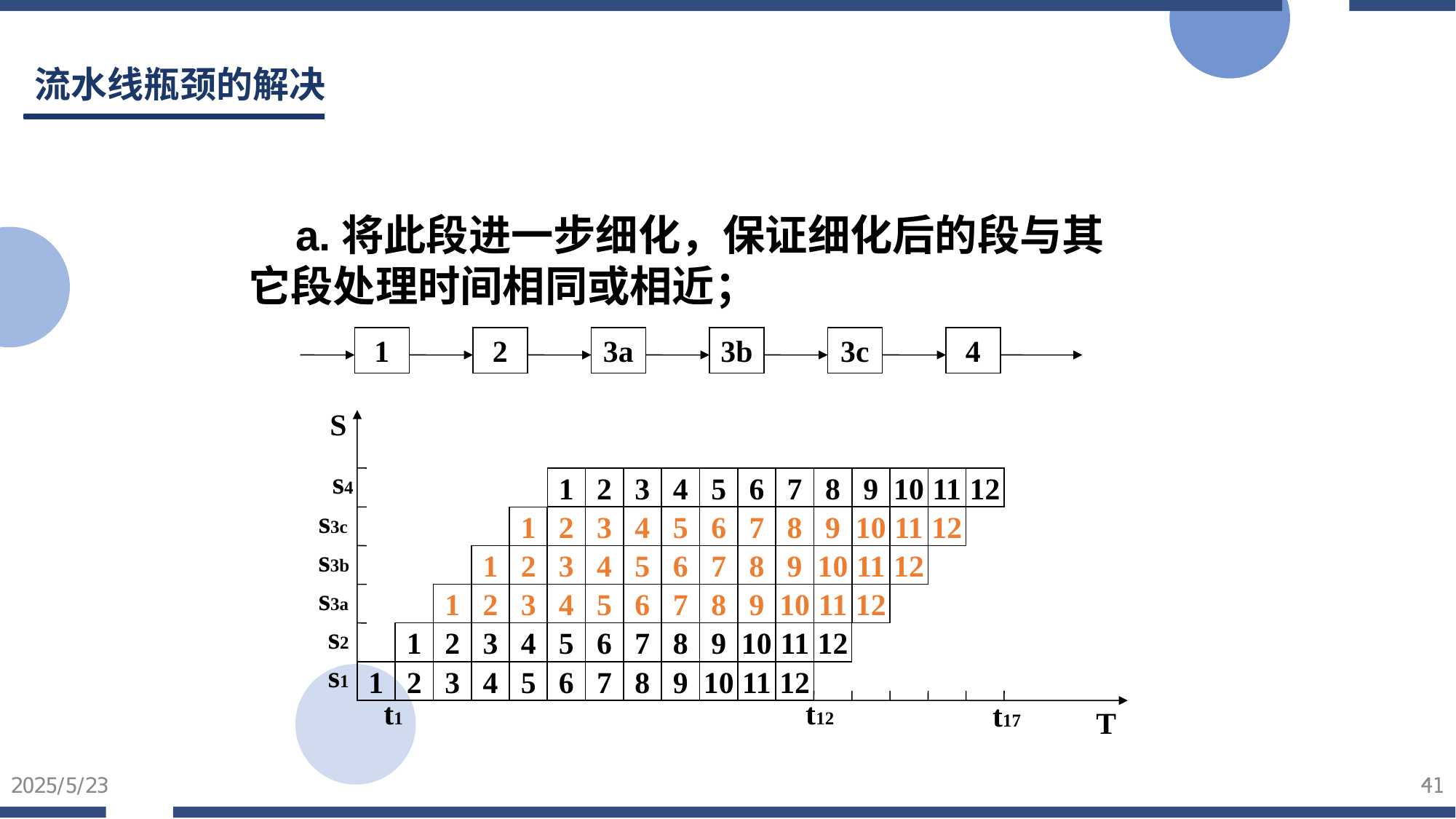

# 流水线瓶颈的解决
    a.将此段进一步细化，保证细化后的段与其它段处理时间相同或相近；
1
2
3a
3b
3c
4

S

 s4

1

2
3
4

5
6
7

8
9
10
11
12
 s3c

1

2
3
4

5
6
7

8
9
10
11
12
 s3b

1

2
3
4

5
6
7

8
9
10
11
12
 s3a

1

2
3
4

5
6
7

8
9
10
11
12
 s2

1

2
3
4

5
6
7

8
9
10
11
12
 s1
1

2

3
4

5
6
7

8
9
10
11
12
t1
t12

t17

T

2025/5/23
41